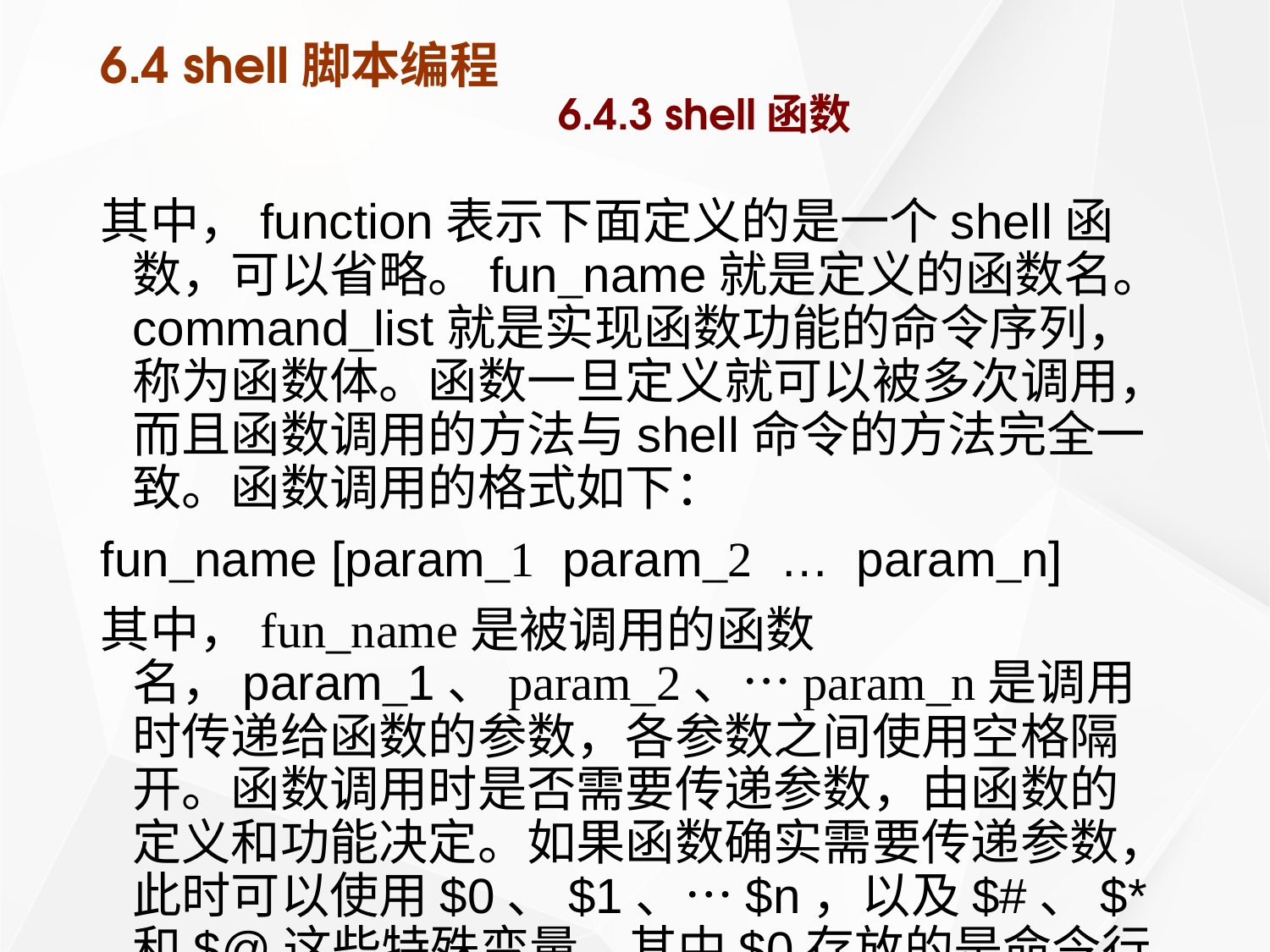

# 6.4 shell脚本编程 6.4.3 shell函数
其中，function表示下面定义的是一个shell函数，可以省略。fun_name就是定义的函数名。command_list就是实现函数功能的命令序列，称为函数体。函数一旦定义就可以被多次调用，而且函数调用的方法与shell命令的方法完全一致。函数调用的格式如下：
fun_name [param_1  param_2  …  param_n]
其中，fun_name是被调用的函数名，param_1、param_2、…param_n是调用时传递给函数的参数，各参数之间使用空格隔开。函数调用时是否需要传递参数，由函数的定义和功能决定。如果函数确实需要传递参数，此时可以使用$0、$1、…$n，以及$#、$*和$@这些特殊变量。其中$0存放的是命令行的命令名（也就是执行的shell脚本名），$1存放的是命令行中传递给命令的第一个参数，依次类推，